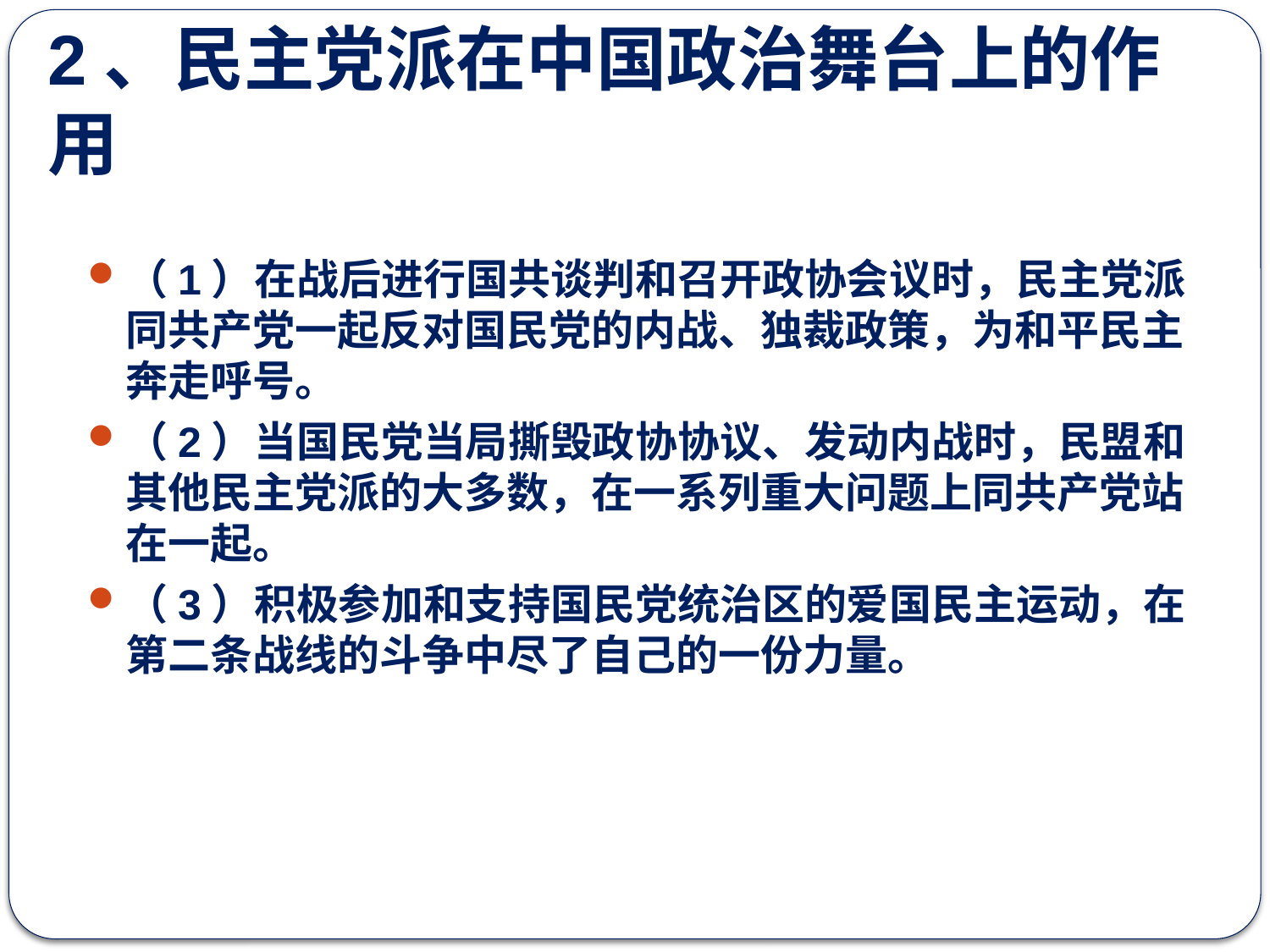

# 2、民主党派在中国政治舞台上的作用
（1）在战后进行国共谈判和召开政协会议时，民主党派同共产党一起反对国民党的内战、独裁政策，为和平民主奔走呼号。
（2）当国民党当局撕毁政协协议、发动内战时，民盟和其他民主党派的大多数，在一系列重大问题上同共产党站在一起。
（3）积极参加和支持国民党统治区的爱国民主运动，在第二条战线的斗争中尽了自己的一份力量。